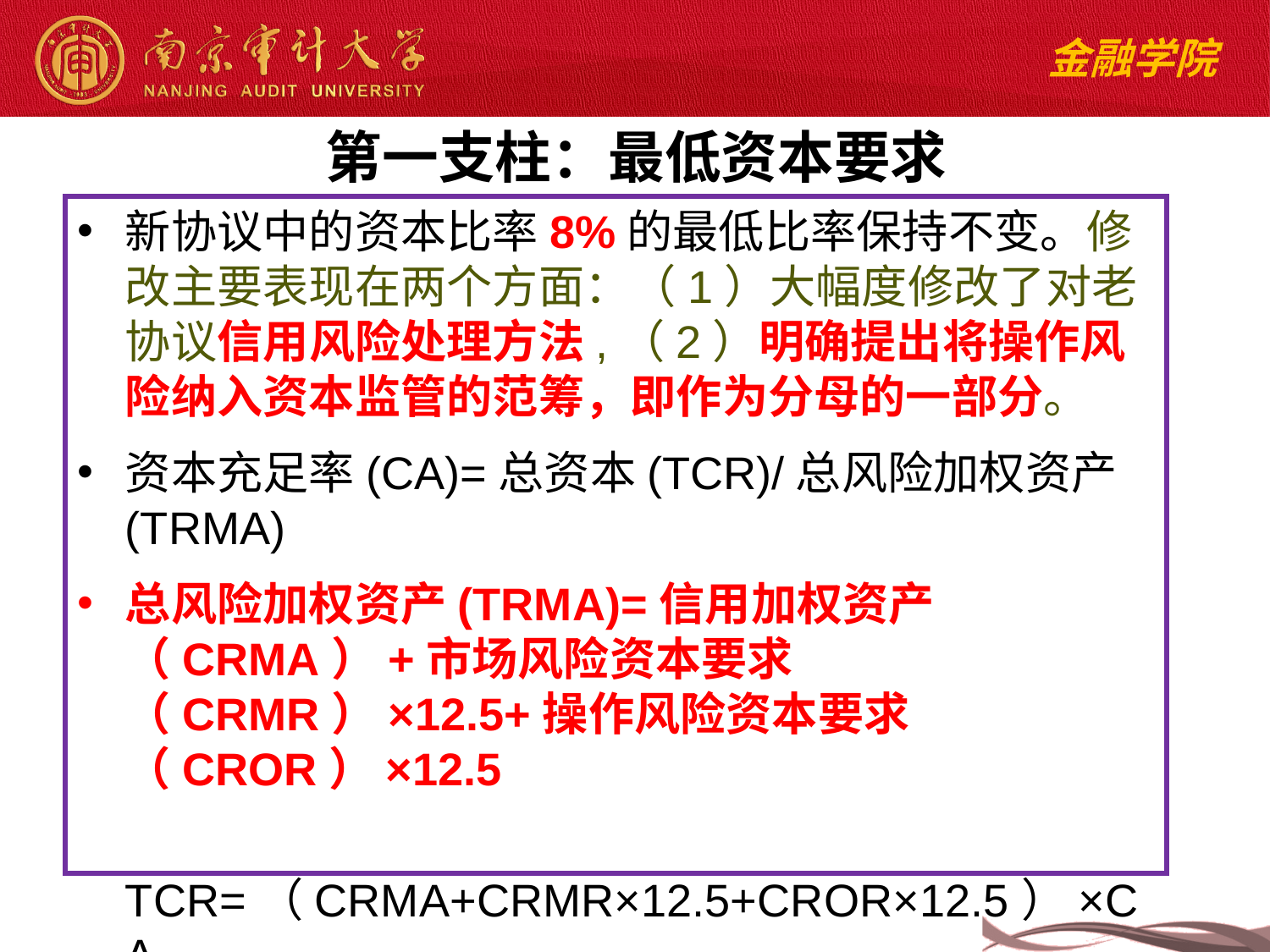

# 第一支柱：最低资本要求
新协议中的资本比率8%的最低比率保持不变。修改主要表现在两个方面：（1）大幅度修改了对老协议信用风险处理方法,（2）明确提出将操作风险纳入资本监管的范筹，即作为分母的一部分。
资本充足率(CA)=总资本(TCR)/总风险加权资产(TRMA)
总风险加权资产(TRMA)=信用加权资产（CRMA）+市场风险资本要求（CRMR）×12.5+操作风险资本要求（CROR）×12.5
   TCR=（CRMA+CRMR×12.5+CROR×12.5）×CA